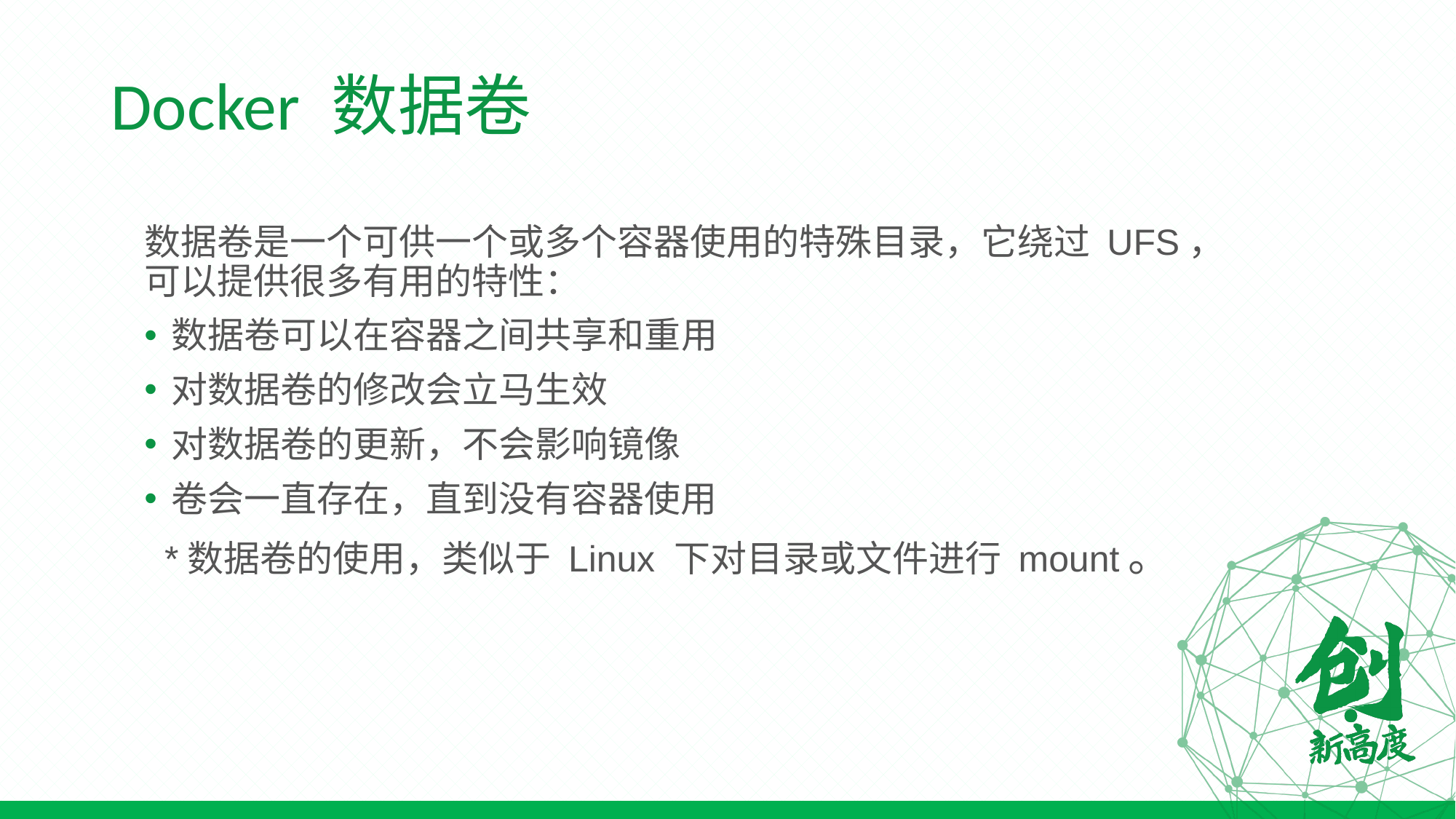

# Docker 数据卷
数据卷是一个可供一个或多个容器使用的特殊目录，它绕过 UFS，可以提供很多有用的特性：
数据卷可以在容器之间共享和重用
对数据卷的修改会立马生效
对数据卷的更新，不会影响镜像
卷会一直存在，直到没有容器使用
  *数据卷的使用，类似于 Linux 下对目录或文件进行 mount。